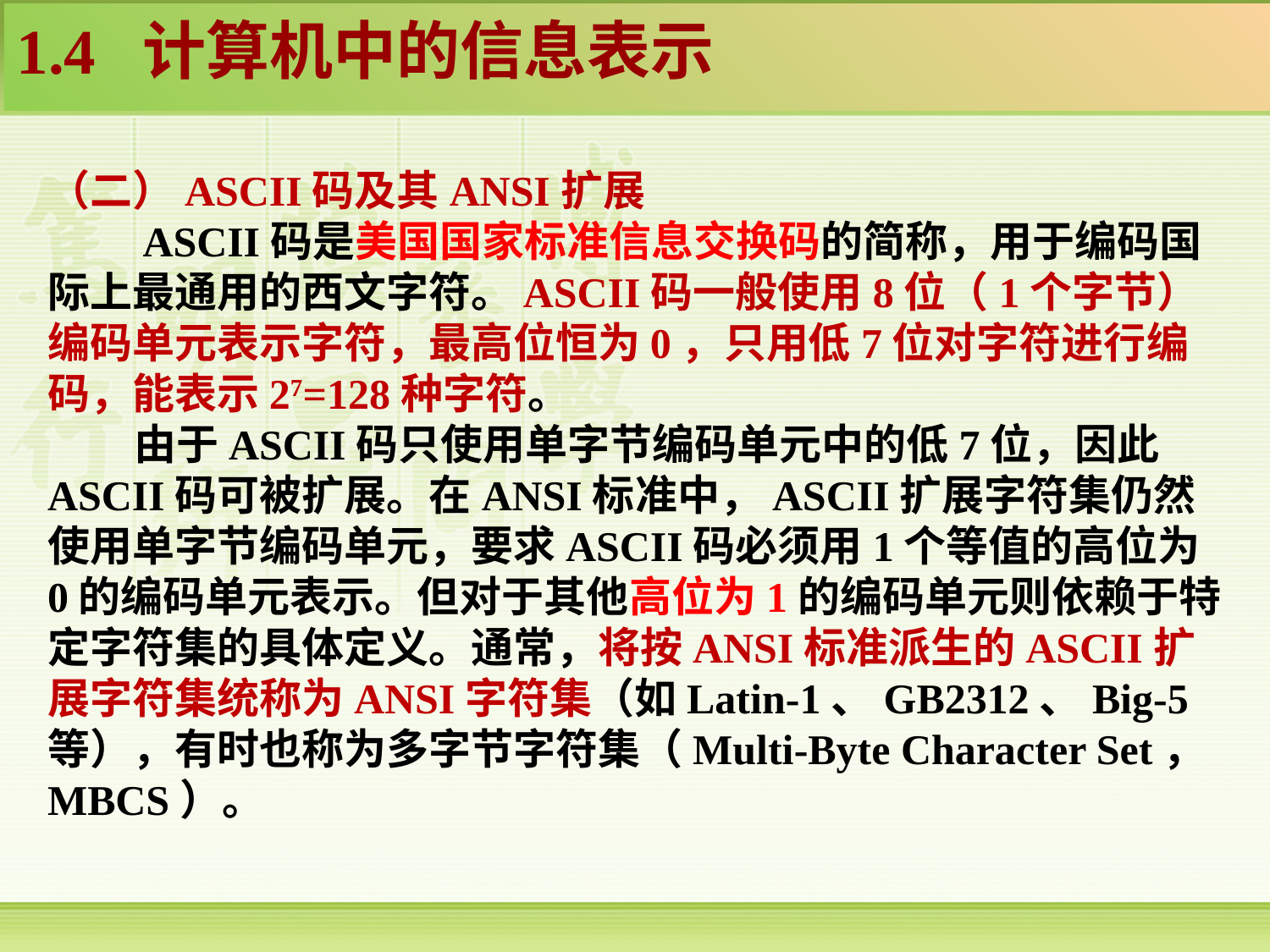

1.4  计算机中的信息表示
（二）ASCII码及其ANSI扩展
         ASCII码是美国国家标准信息交换码的简称，用于编码国际上最通用的西文字符。ASCII码一般使用8位（1个字节）编码单元表示字符，最高位恒为0，只用低7位对字符进行编码，能表示27=128种字符。
        由于ASCII码只使用单字节编码单元中的低7位，因此ASCII码可被扩展。在ANSI标准中，ASCII扩展字符集仍然使用单字节编码单元，要求ASCII码必须用1个等值的高位为0的编码单元表示。但对于其他高位为1的编码单元则依赖于特定字符集的具体定义。通常，将按ANSI标准派生的ASCII扩展字符集统称为ANSI字符集（如Latin-1、GB2312、Big-5等），有时也称为多字节字符集（Multi-Byte Character Set，MBCS）。

70